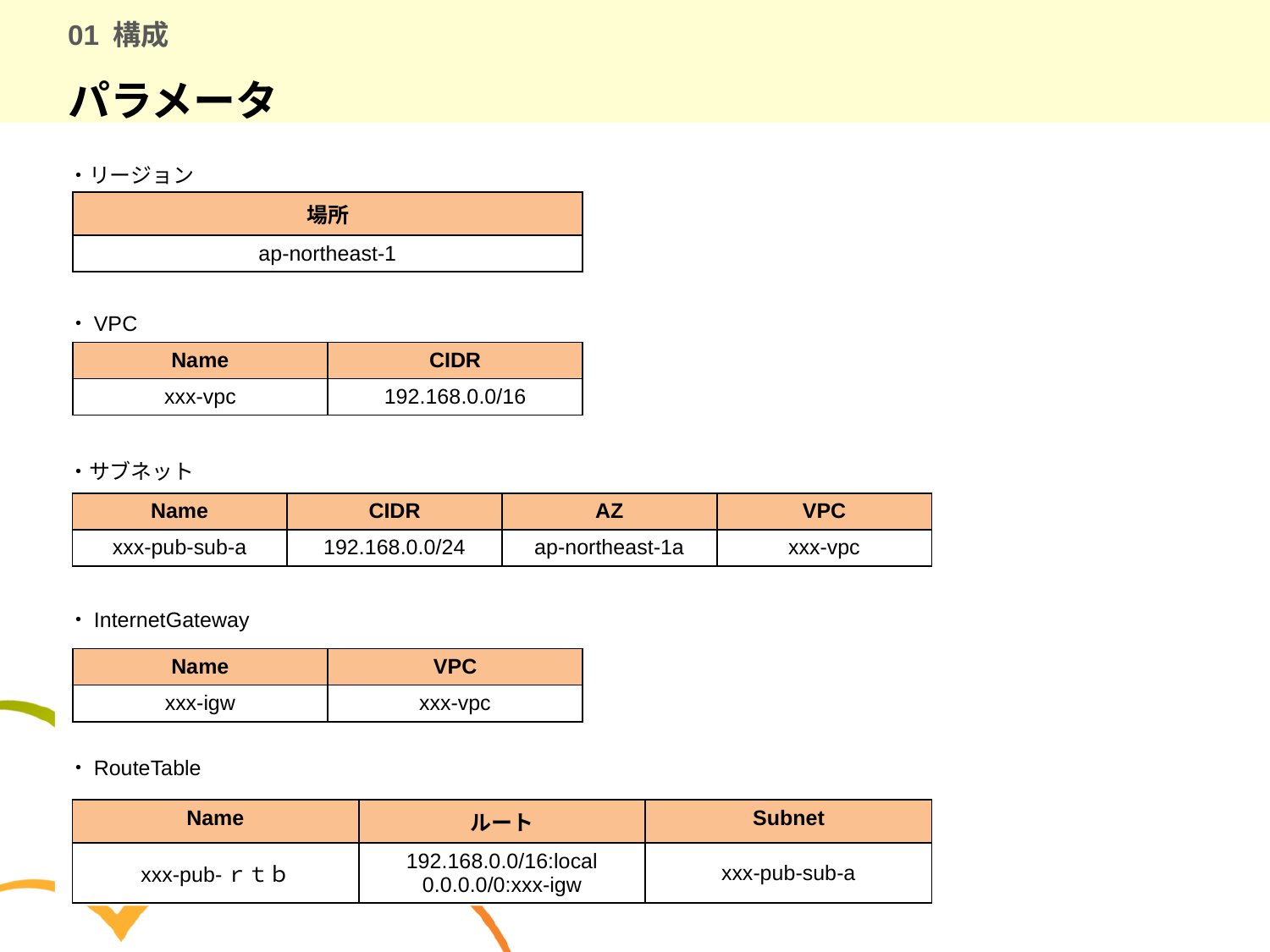

# 01 構成
パラメータ
・リージョン

・VPC

・サブネット

・InternetGateway

・RouteTable
| 場所 |
| --- |
| ap-northeast-1 |
| Name | CIDR |
| --- | --- |
| xxx-vpc | 192.168.0.0/16 |
| Name | CIDR | AZ | VPC |
| --- | --- | --- | --- |
| xxx-pub-sub-a | 192.168.0.0/24 | ap-northeast-1a | xxx-vpc |
| Name | VPC |
| --- | --- |
| xxx-igw | xxx-vpc |
| Name | ルート | Subnet |
| --- | --- | --- |
| xxx-pub-ｒｔｂ | 192.168.0.0/16:local 0.0.0.0/0:xxx-igw | xxx-pub-sub-a |